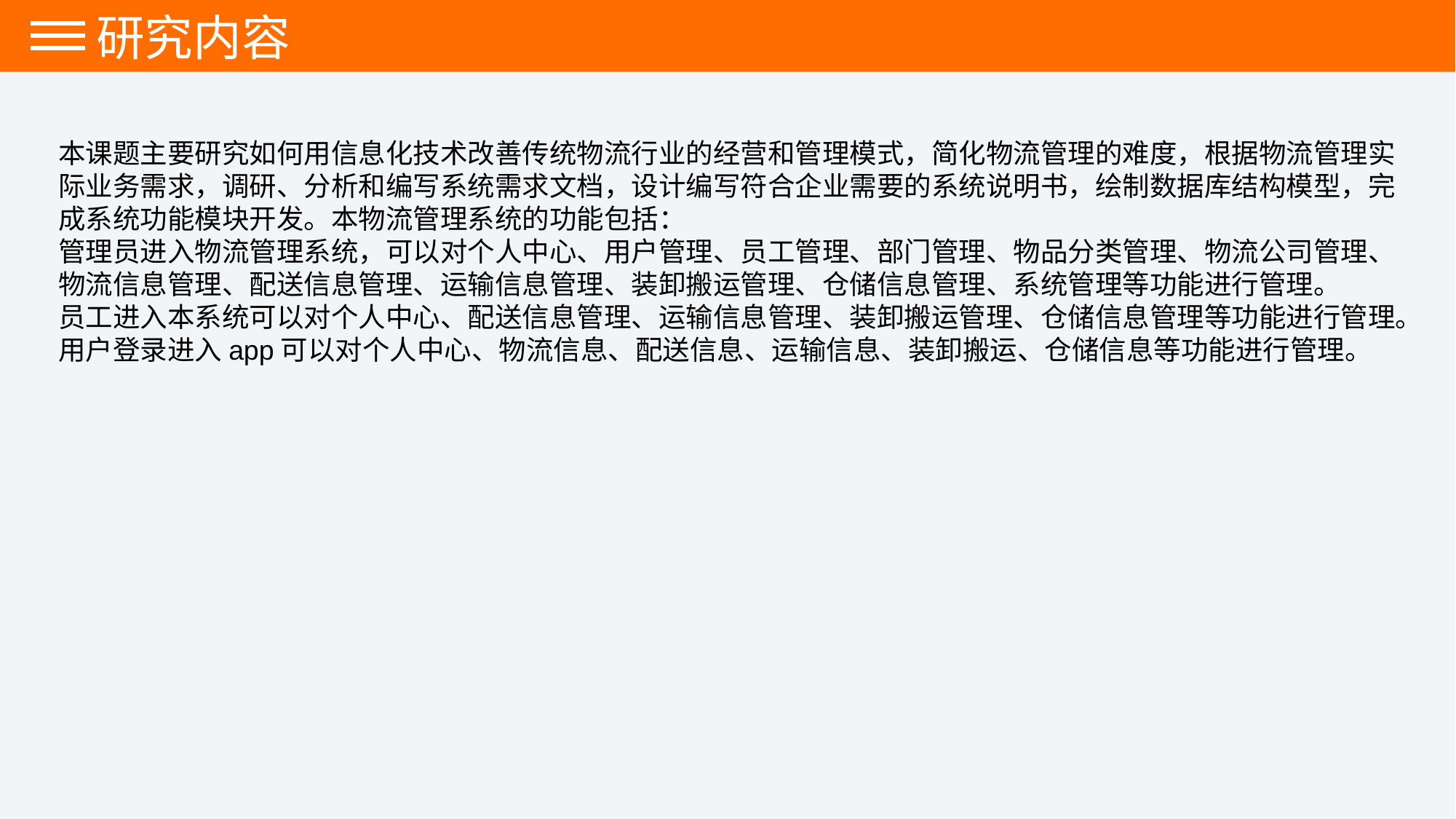

研究内容
本课题主要研究如何用信息化技术改善传统物流行业的经营和管理模式，简化物流管理的难度，根据物流管理实际业务需求，调研、分析和编写系统需求文档，设计编写符合企业需要的系统说明书，绘制数据库结构模型，完成系统功能模块开发。本物流管理系统的功能包括：
管理员进入物流管理系统，可以对个人中心、用户管理、员工管理、部门管理、物品分类管理、物流公司管理、物流信息管理、配送信息管理、运输信息管理、装卸搬运管理、仓储信息管理、系统管理等功能进行管理。
员工进入本系统可以对个人中心、配送信息管理、运输信息管理、装卸搬运管理、仓储信息管理等功能进行管理。
用户登录进入app可以对个人中心、物流信息、配送信息、运输信息、装卸搬运、仓储信息等功能进行管理。